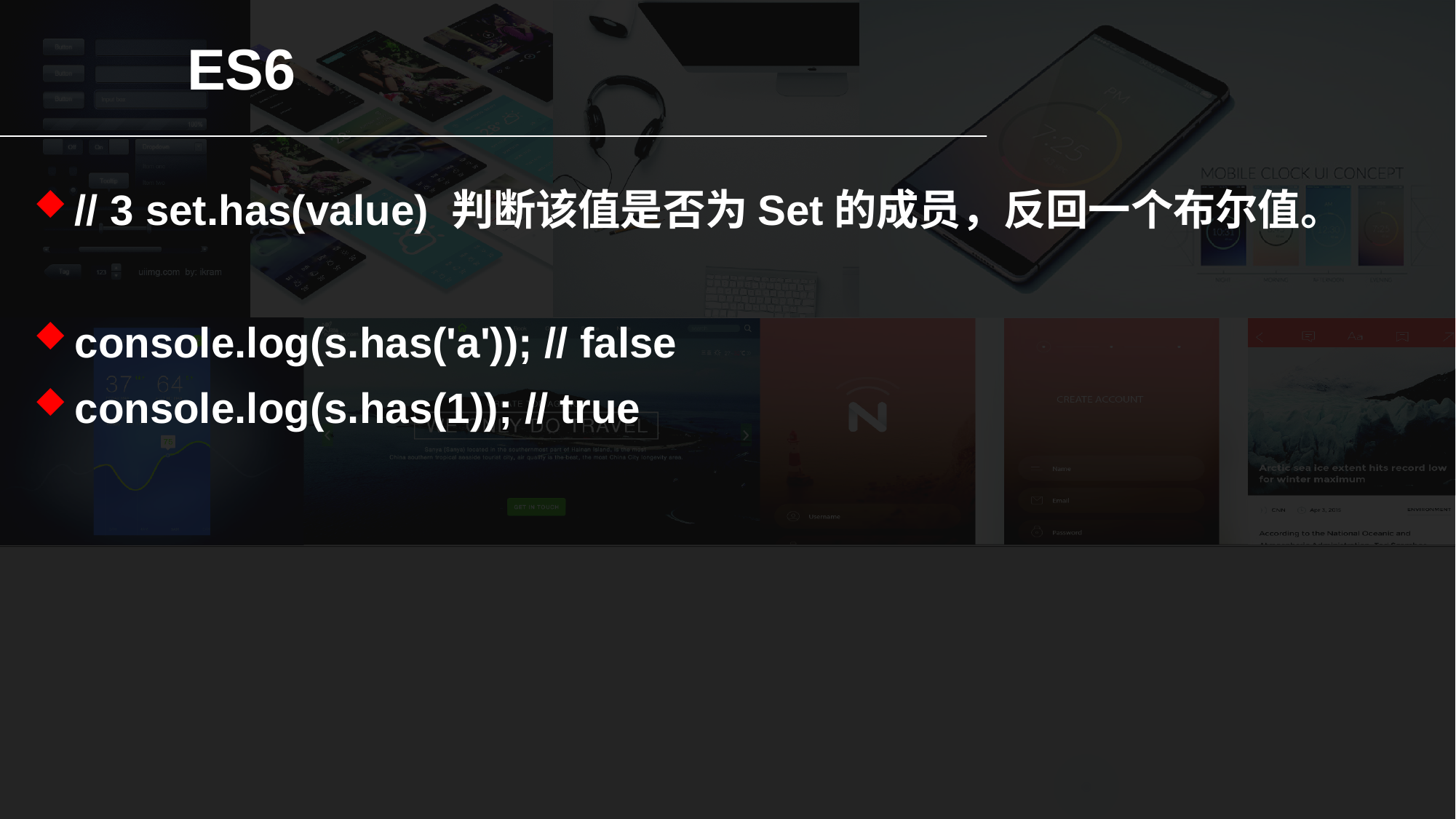

ES6

// 3 set.has(value) 判断该值是否为Set的成员，反回一个布尔值。

console.log(s.has('a')); // false
console.log(s.has(1)); // true